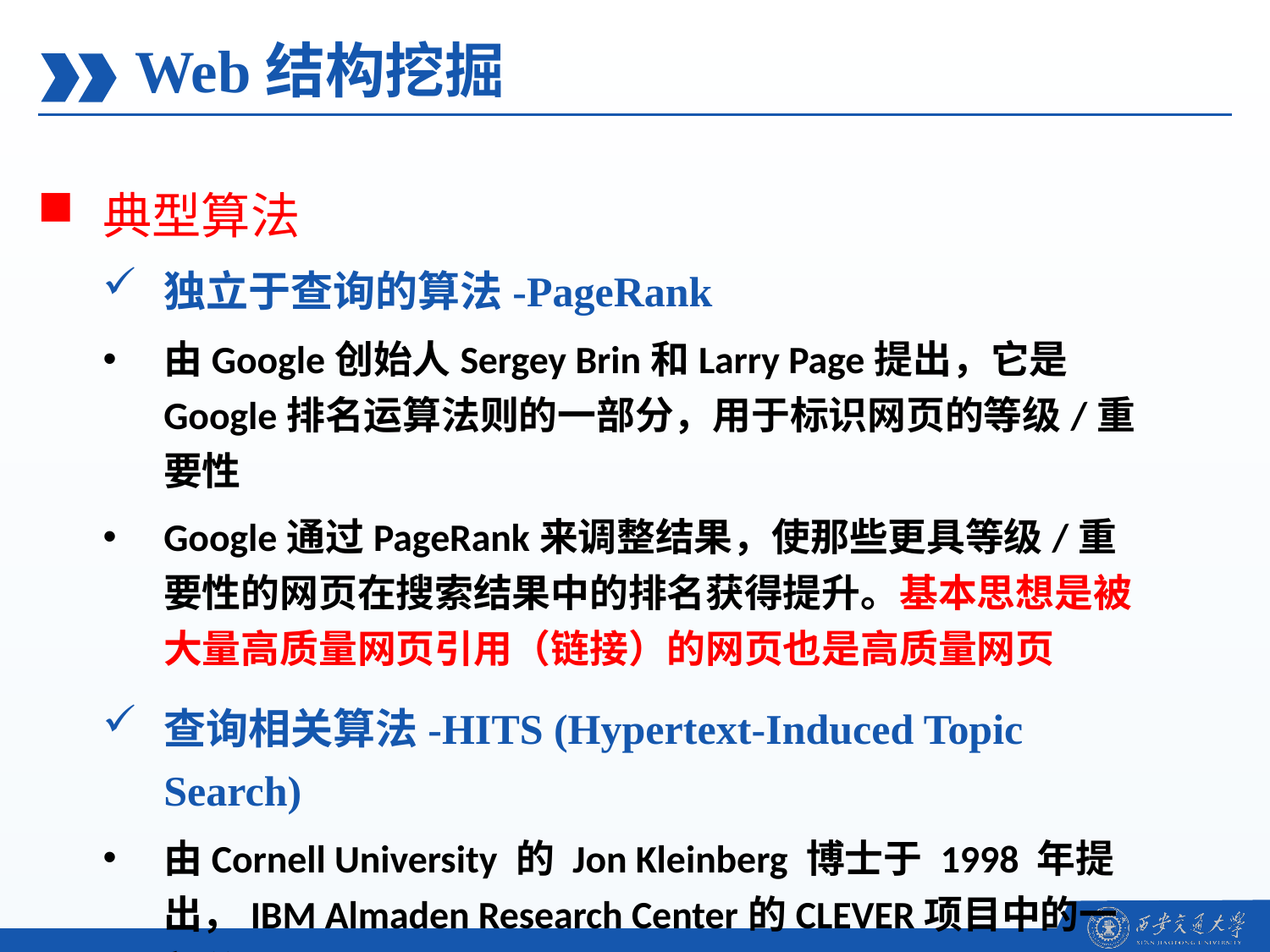

Web结构挖掘
典型算法
独立于查询的算法-PageRank
由Google创始人Sergey Brin和Larry Page提出，它是Google排名运算法则的一部分，用于标识网页的等级/重要性
Google通过PageRank来调整结果，使那些更具等级/重要性的网页在搜索结果中的排名获得提升。基本思想是被大量高质量网页引用（链接）的网页也是高质量网页
查询相关算法-HITS (Hypertext-Induced Topic Search)
由Cornell University 的 Jon Kleinberg 博士于 1998 年提出，IBM Almaden Research Center的CLEVER项目中的一部分